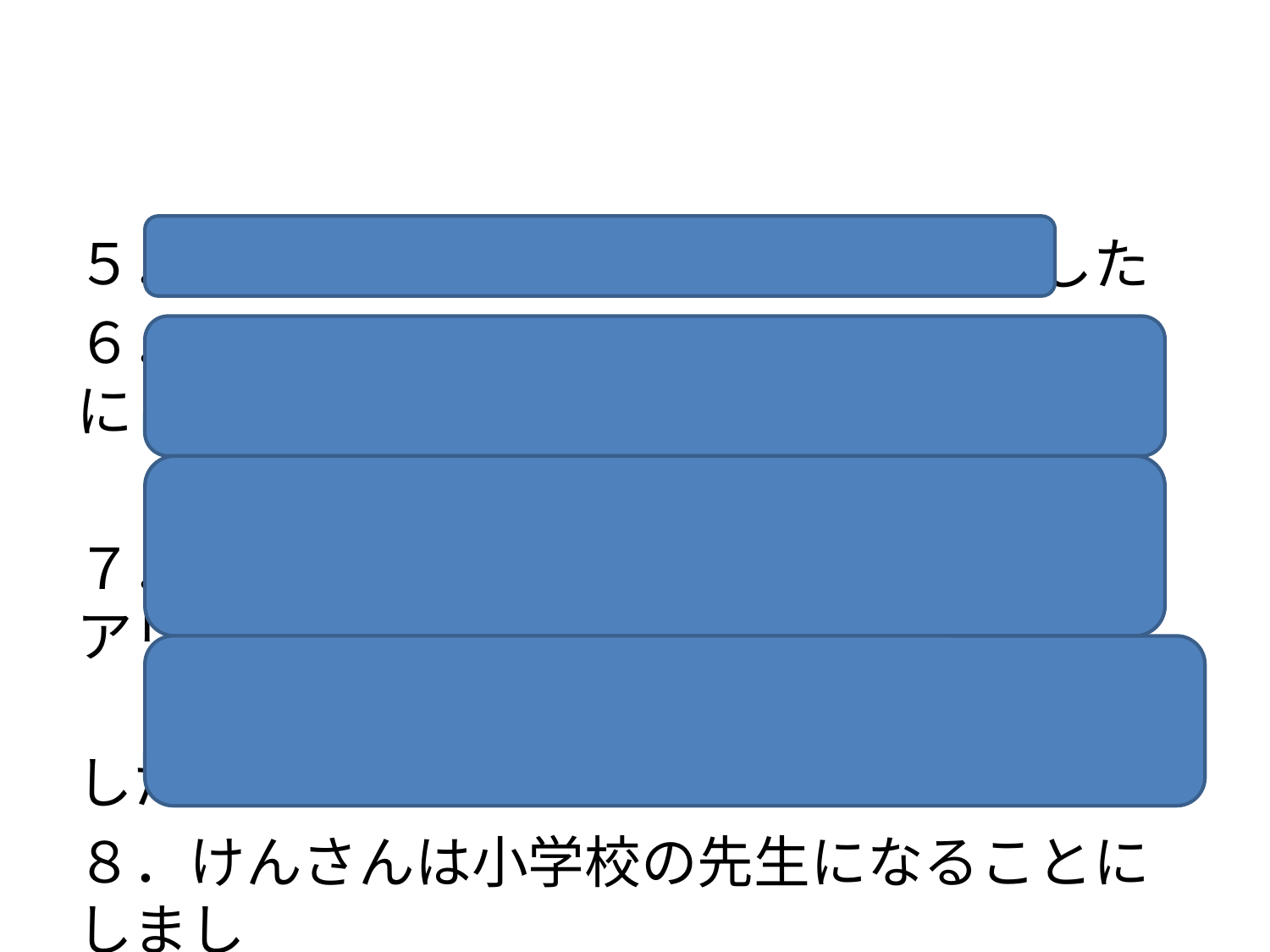

#

５．みちこさんは留学することにしました
６．山下先生は中国で日本語を教えることにし
　　ました
７．メアリーさんのホストファミリーはメアリーさ
　　んに会いにアメリカに行くことにしました
８．けんさんは小学校の先生になることにしまし
　　た